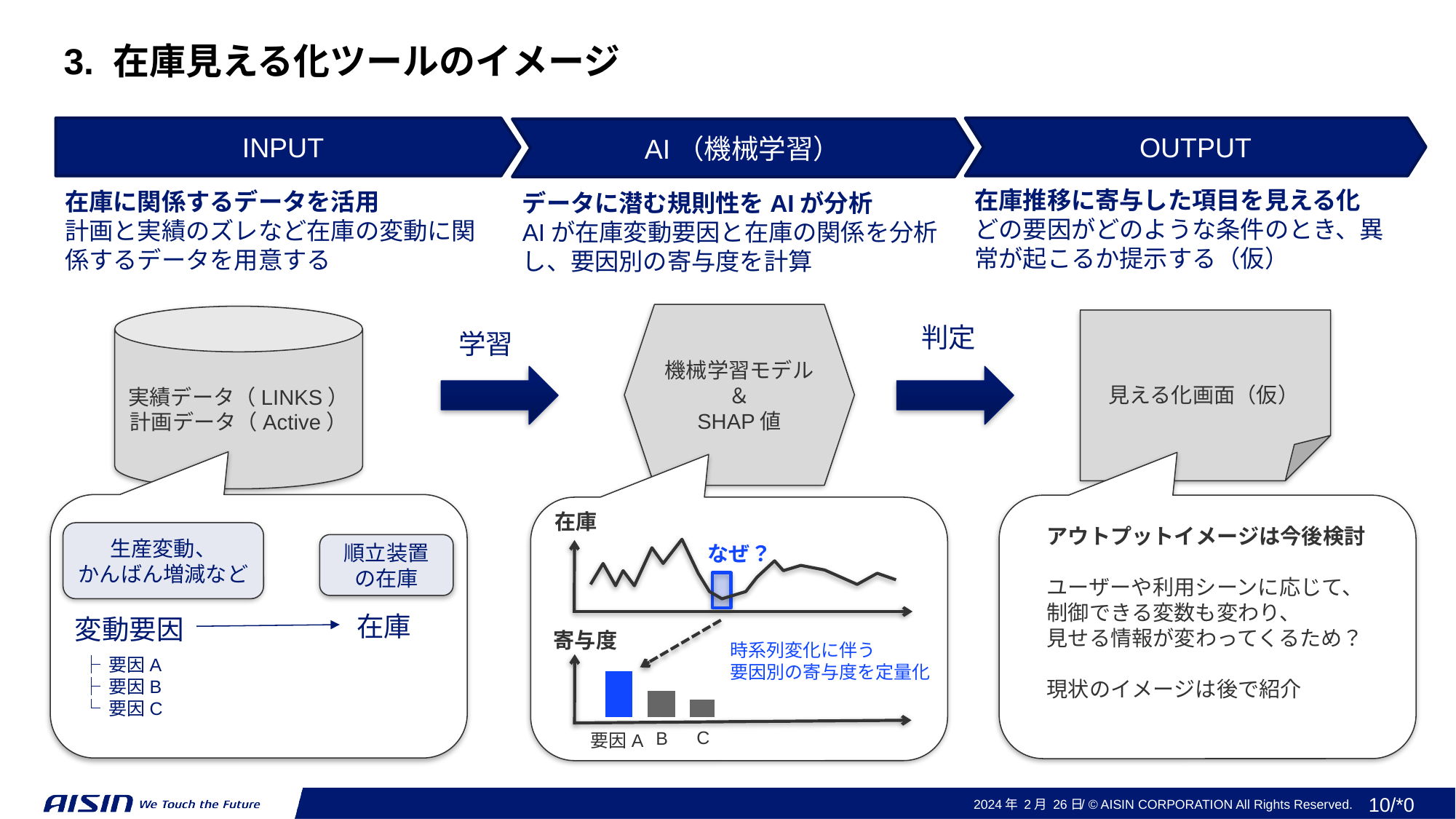

3. 在庫見える化ツールのイメージ
INPUT
OUTPUT
AI（機械学習）
在庫推移に寄与した項目を見える化
どの要因がどのような条件のとき、異常が起こるか提示する（仮）
在庫に関係するデータを活用
計画と実績のズレなど在庫の変動に関係するデータを用意する
データに潜む規則性をAIが分析
AIが在庫変動要因と在庫の関係を分析し、要因別の寄与度を計算
機械学習モデル
＆
SHAP値
実績データ（LINKS）
計画データ（Active）

判定
学習

見える化画面（仮）

在庫
アウトプットイメージは今後検討

ユーザーや利用シーンに応じて、
制御できる変数も変わり、
見せる情報が変わってくるため？

現状のイメージは後で紹介

生産変動、
かんばん増減など
順立装置
の在庫
なぜ？

在庫
変動要因
寄与度
時系列変化に伴う
要因別の寄与度を定量化
├ 要因A
├ 要因B
└ 要因C

C
B
要因A
2024年 2月 26日